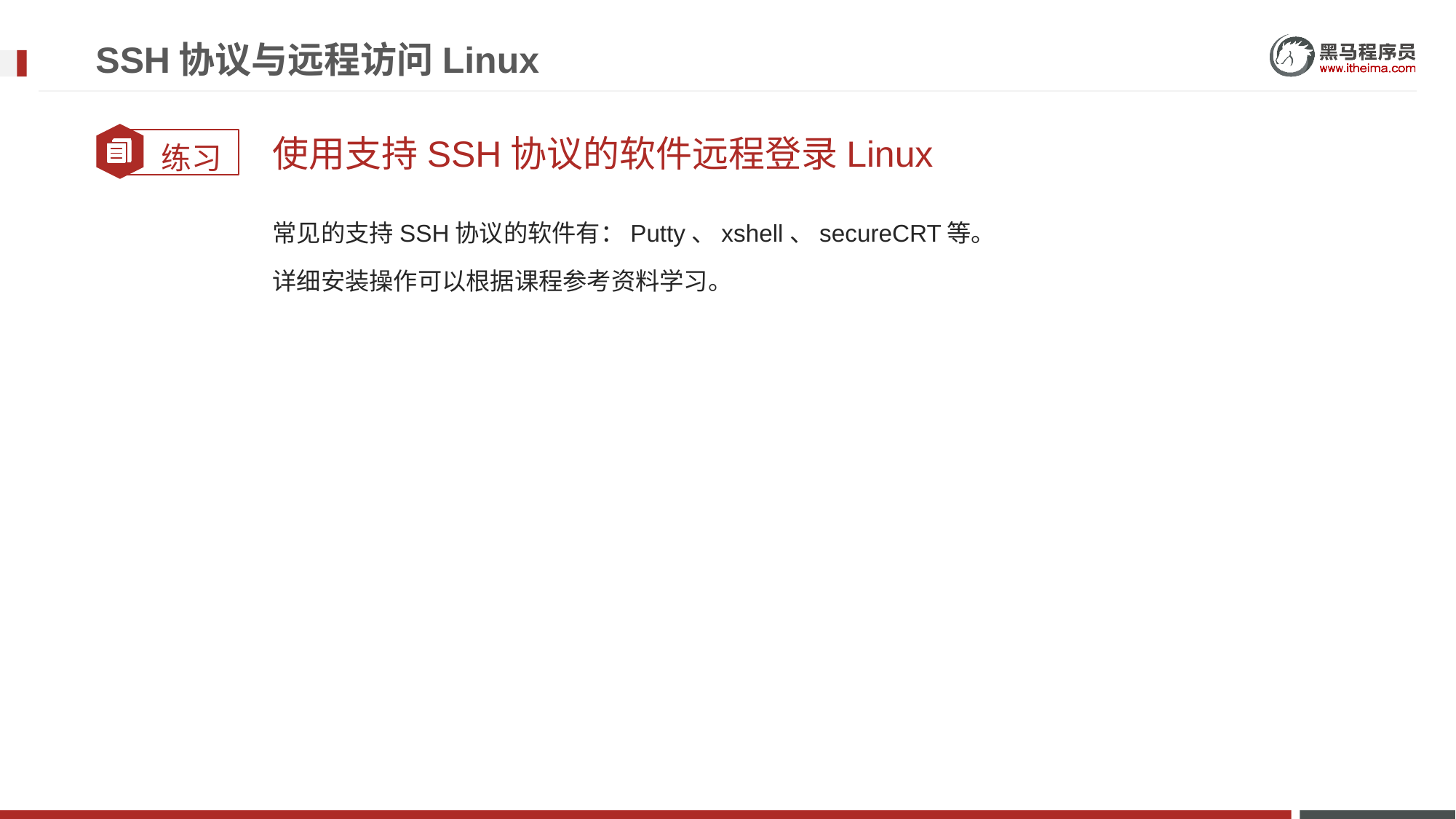

# SSH协议与远程访问Linux
使用支持SSH协议的软件远程登录Linux
常见的支持SSH协议的软件有：Putty、xshell、secureCRT等。
详细安装操作可以根据课程参考资料学习。